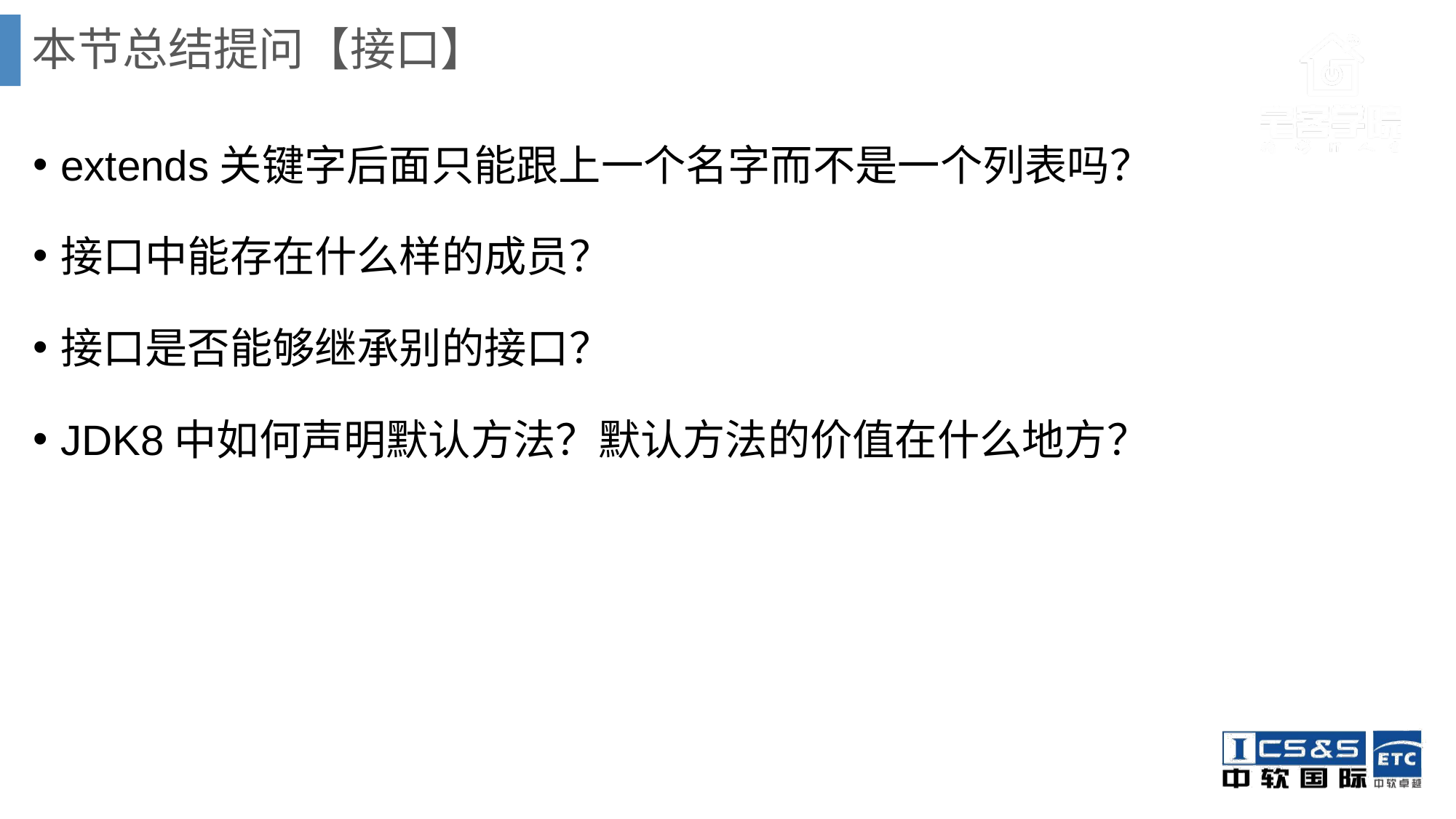

# 本节总结提问【接口】
extends关键字后面只能跟上一个名字而不是一个列表吗？
接口中能存在什么样的成员？
接口是否能够继承别的接口？
JDK8中如何声明默认方法？默认方法的价值在什么地方？